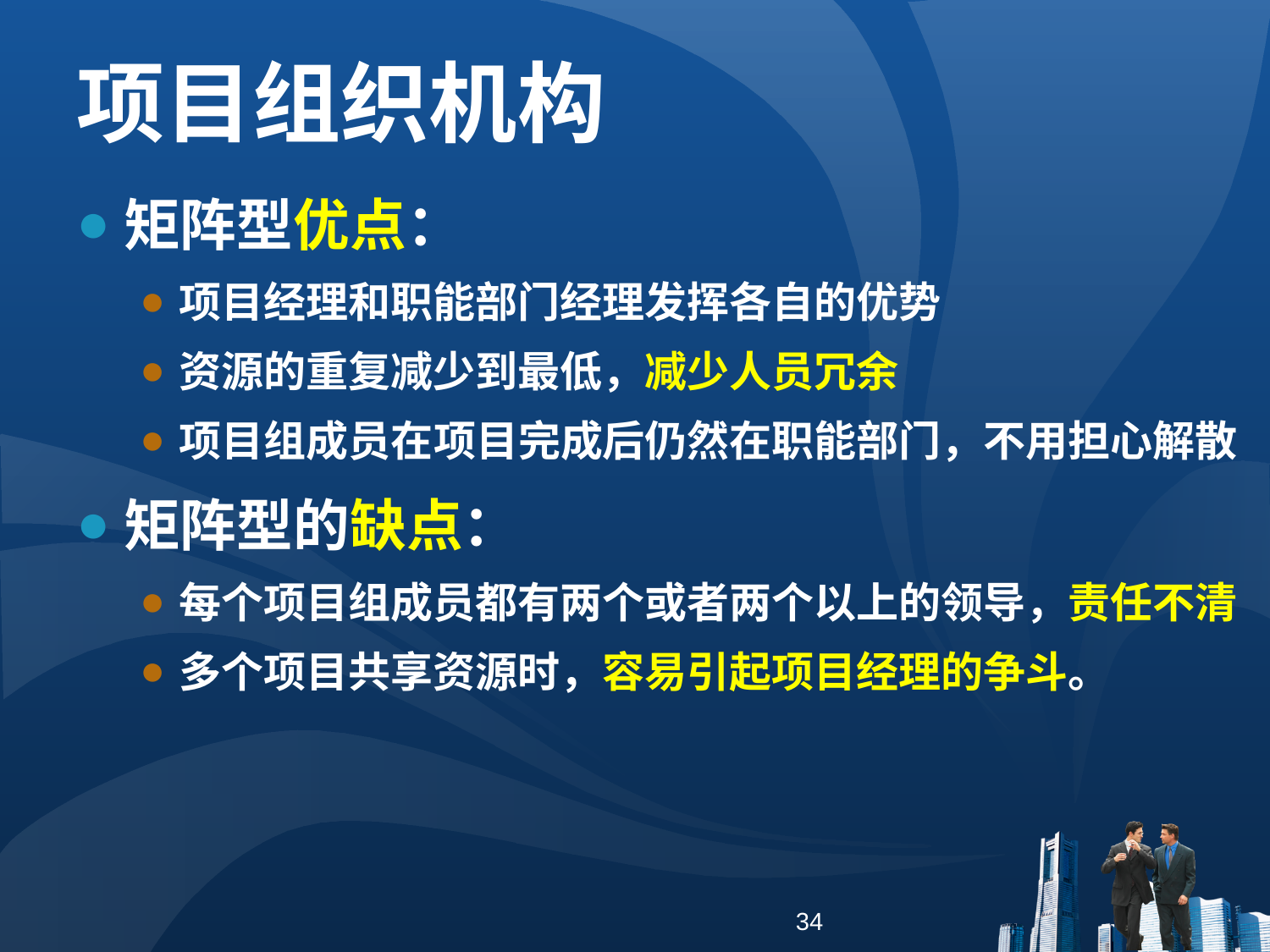

项目组织机构
矩阵型优点：
项目经理和职能部门经理发挥各自的优势
资源的重复减少到最低，减少人员冗余
项目组成员在项目完成后仍然在职能部门，不用担心解散
矩阵型的缺点：
每个项目组成员都有两个或者两个以上的领导，责任不清
多个项目共享资源时，容易引起项目经理的争斗。
34